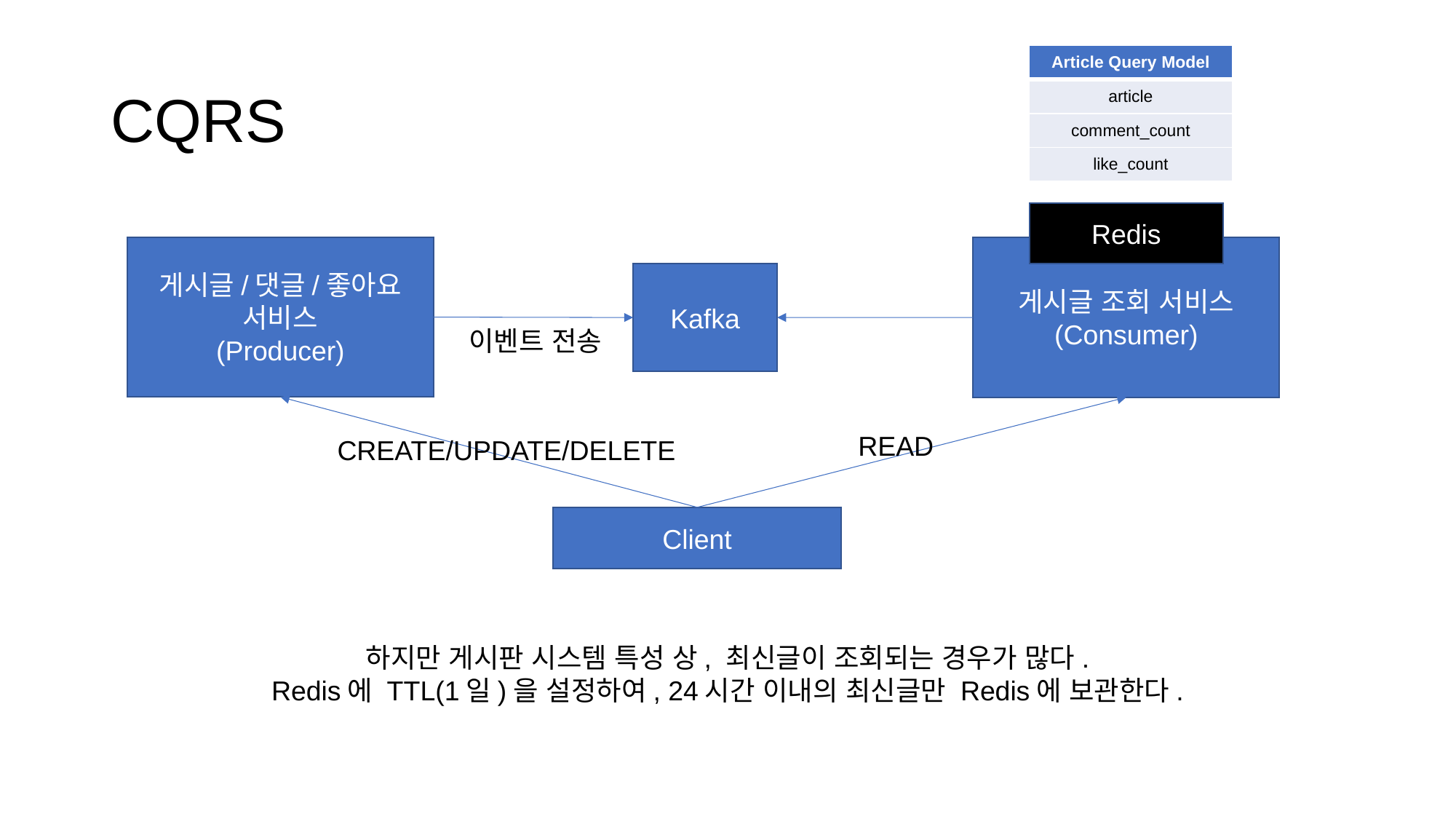

# CQRS
| Article Query Model |
| --- |
| article |
| comment\_count |
| like\_count |
Redis
게시글/댓글/좋아요
서비스
(Producer)
게시글 조회 서비스
(Consumer)
Kafka
이벤트 전송
READ
CREATE/UPDATE/DELETE
Client
하지만 게시판 시스템 특성 상, 최신글이 조회되는 경우가 많다.
Redis에 TTL(1일)을 설정하여, 24시간 이내의 최신글만 Redis에 보관한다.